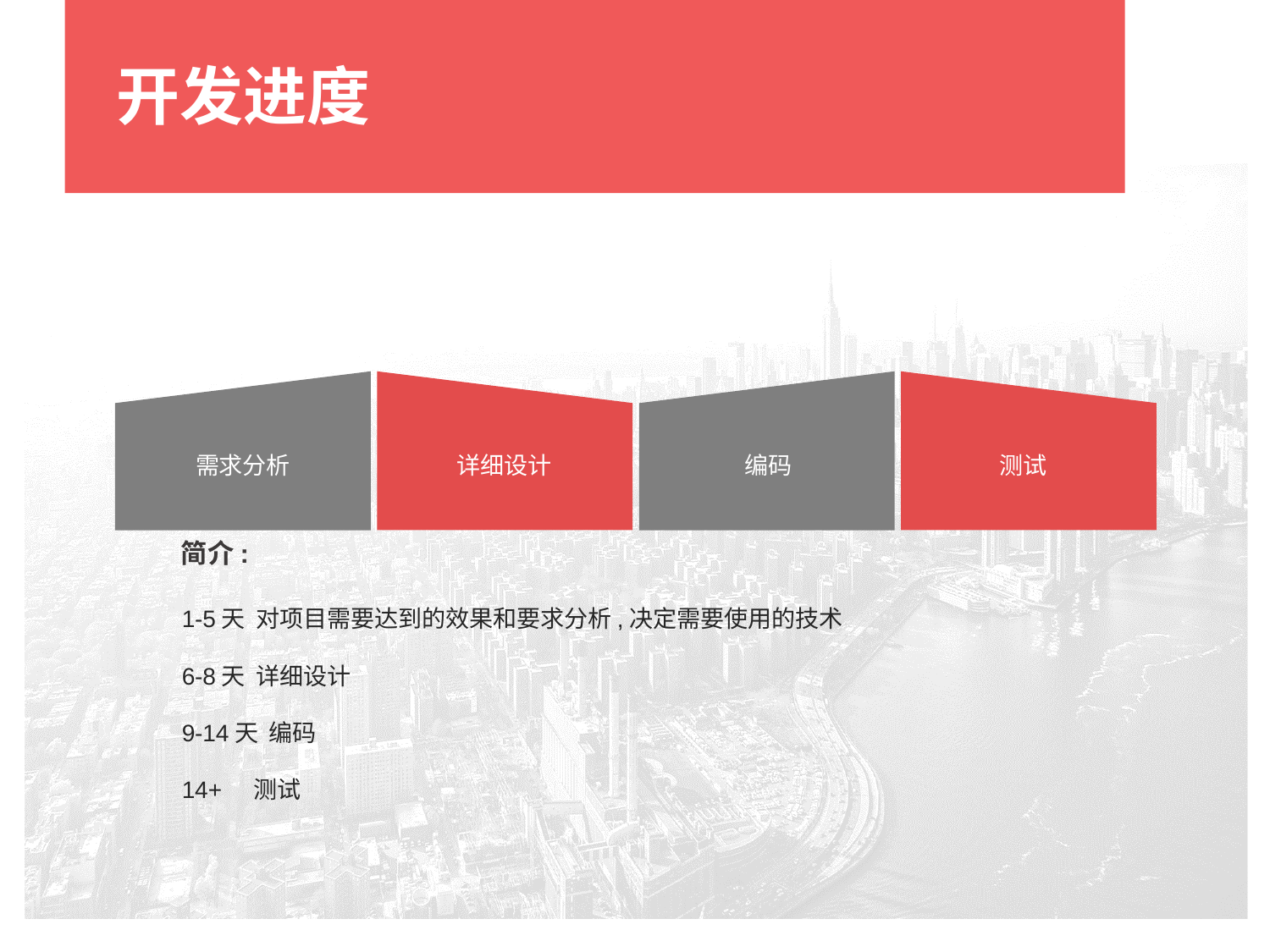

开发进度

需求分析
详细设计
编码
测试
简介:

1-5天  对项目需要达到的效果和要求分析,决定需要使用的技术

6-8天  详细设计

9-14天  编码

14+    测试